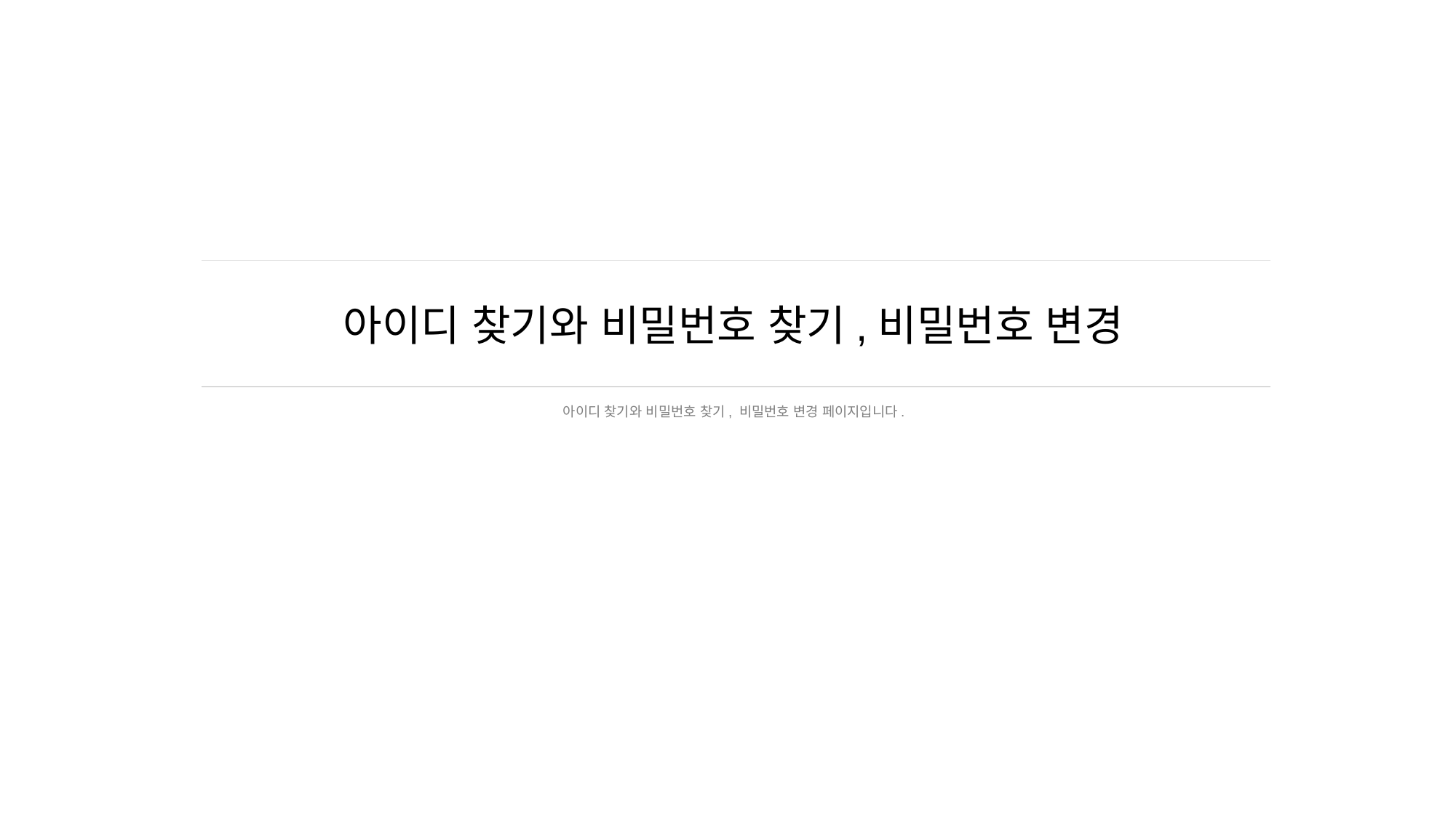

# 아이디 찾기와 비밀번호 찾기,비밀번호 변경
아이디 찾기와 비밀번호 찾기, 비밀번호 변경 페이지입니다.